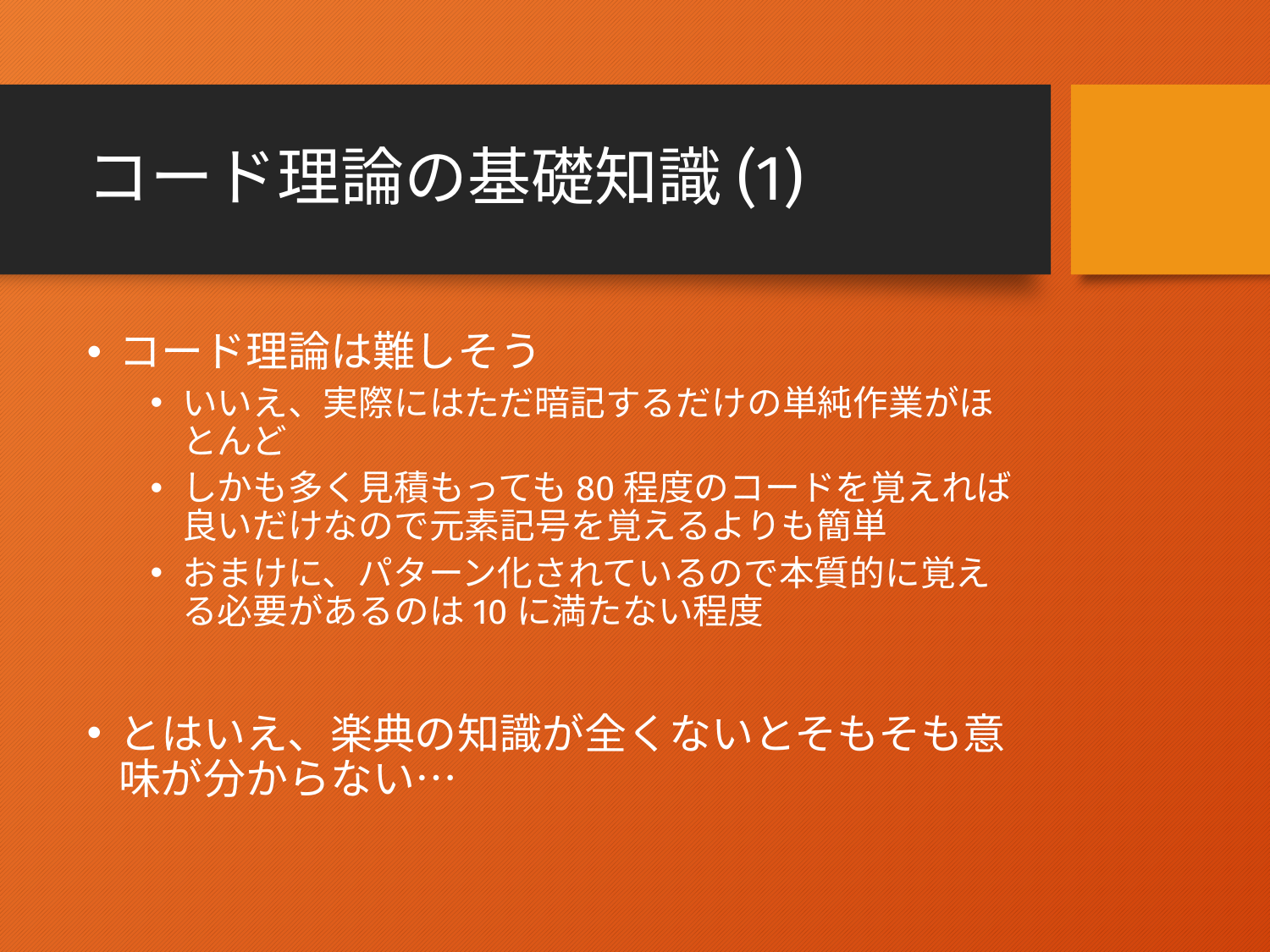

# コード理論の基礎知識(1)
コード理論は難しそう
いいえ、実際にはただ暗記するだけの単純作業がほとんど
しかも多く見積もっても80程度のコードを覚えれば良いだけなので元素記号を覚えるよりも簡単
おまけに、パターン化されているので本質的に覚える必要があるのは10に満たない程度

とはいえ、楽典の知識が全くないとそもそも意味が分からない…